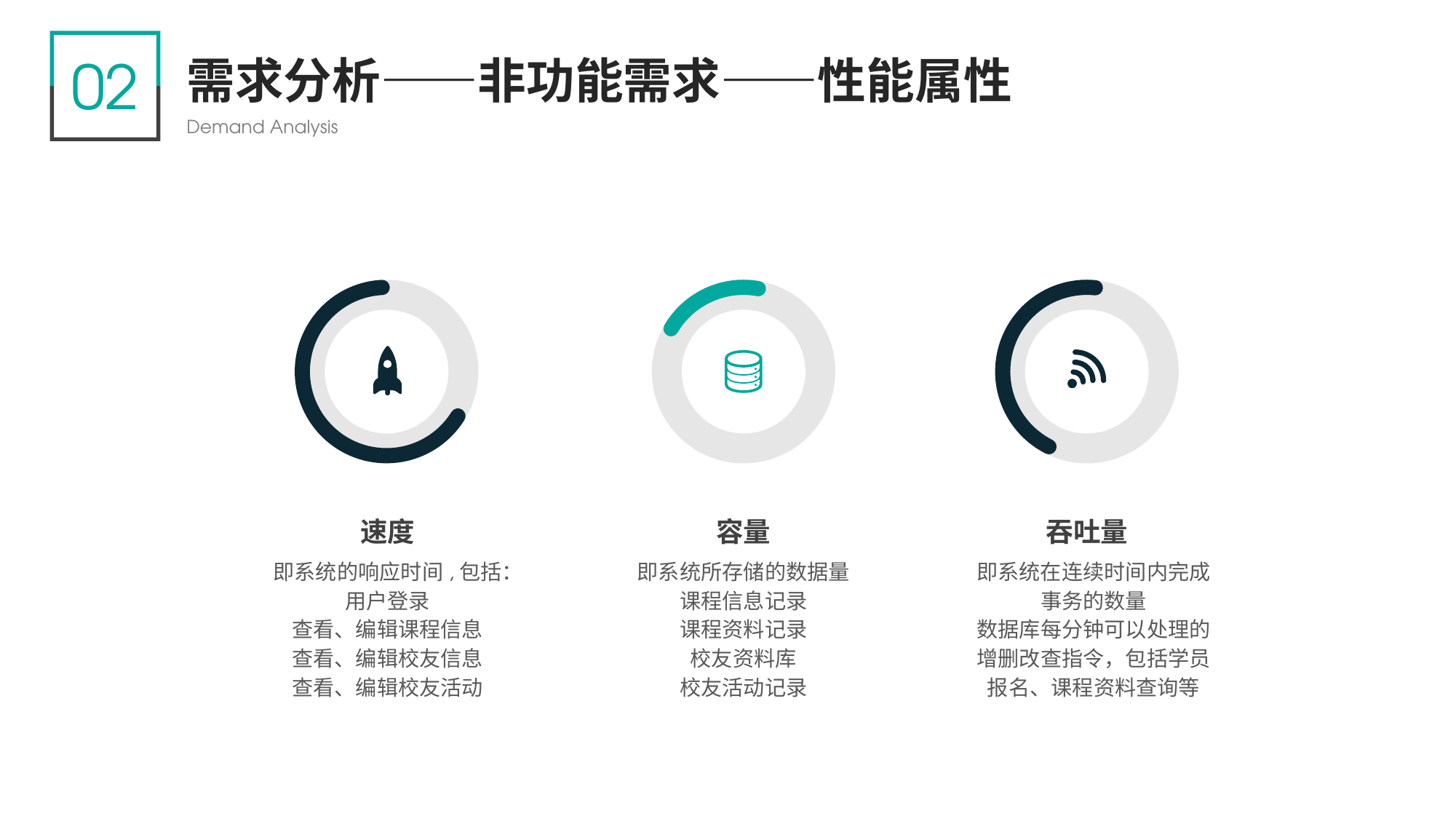

02
需求分析——非功能需求——性能属性
Demand Analysis

速度
即系统的响应时间,包括：
用户登录
查看、编辑课程信息
查看、编辑校友信息
查看、编辑校友活动
容量
即系统所存储的数据量
课程信息记录
课程资料记录
校友资料库
校友活动记录
吞吐量
即系统在连续时间内完成事务的数量
数据库每分钟可以处理的增删改查指令，包括学员报名、课程资料查询等